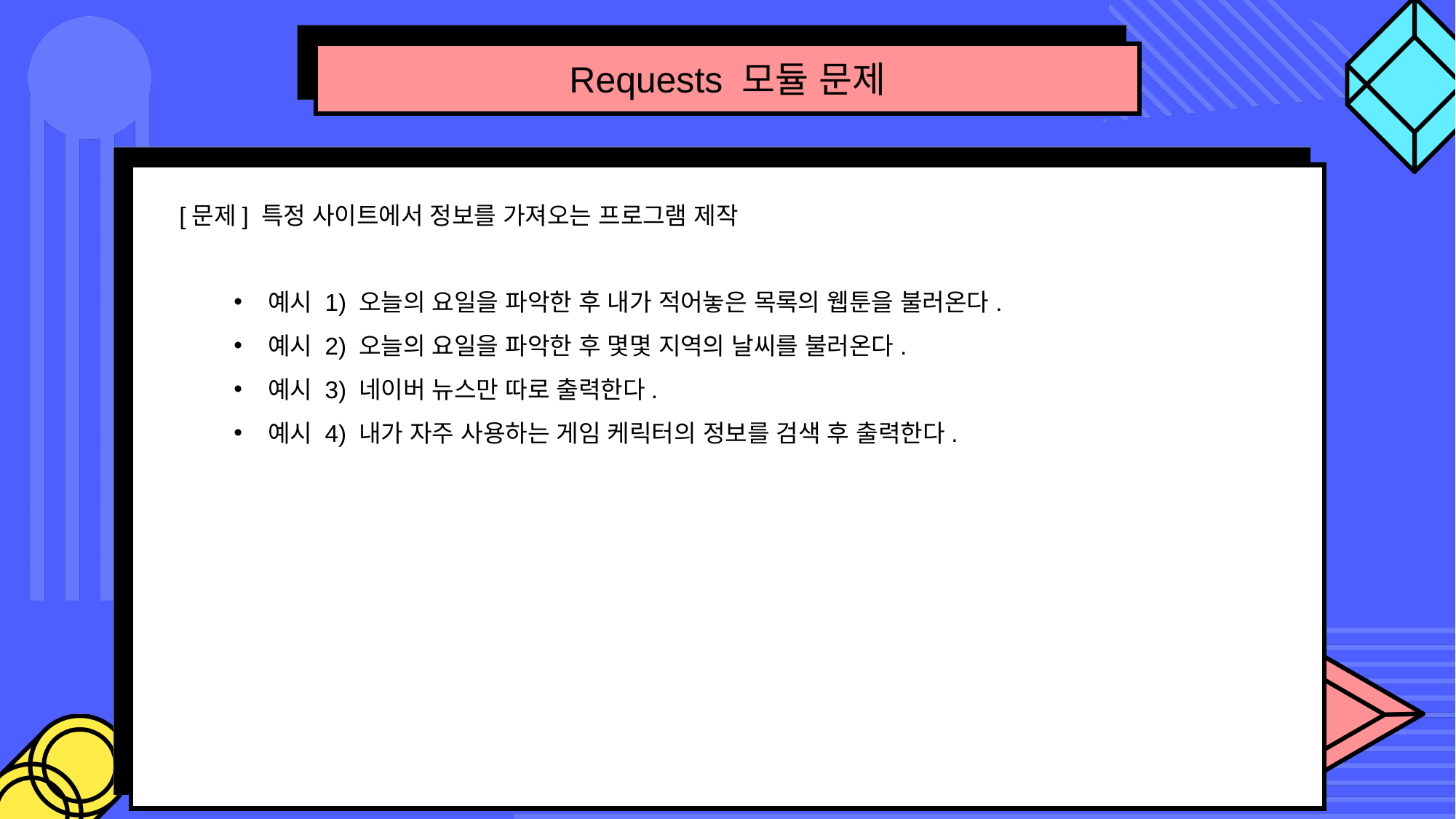

Requests 모듈 문제

[문제] 특정 사이트에서 정보를 가져오는 프로그램 제작

예시 1) 오늘의 요일을 파악한 후 내가 적어놓은 목록의 웹툰을 불러온다.
예시 2) 오늘의 요일을 파악한 후 몇몇 지역의 날씨를 불러온다.
예시 3) 네이버 뉴스만 따로 출력한다.
예시 4) 내가 자주 사용하는 게임 케릭터의 정보를 검색 후 출력한다.